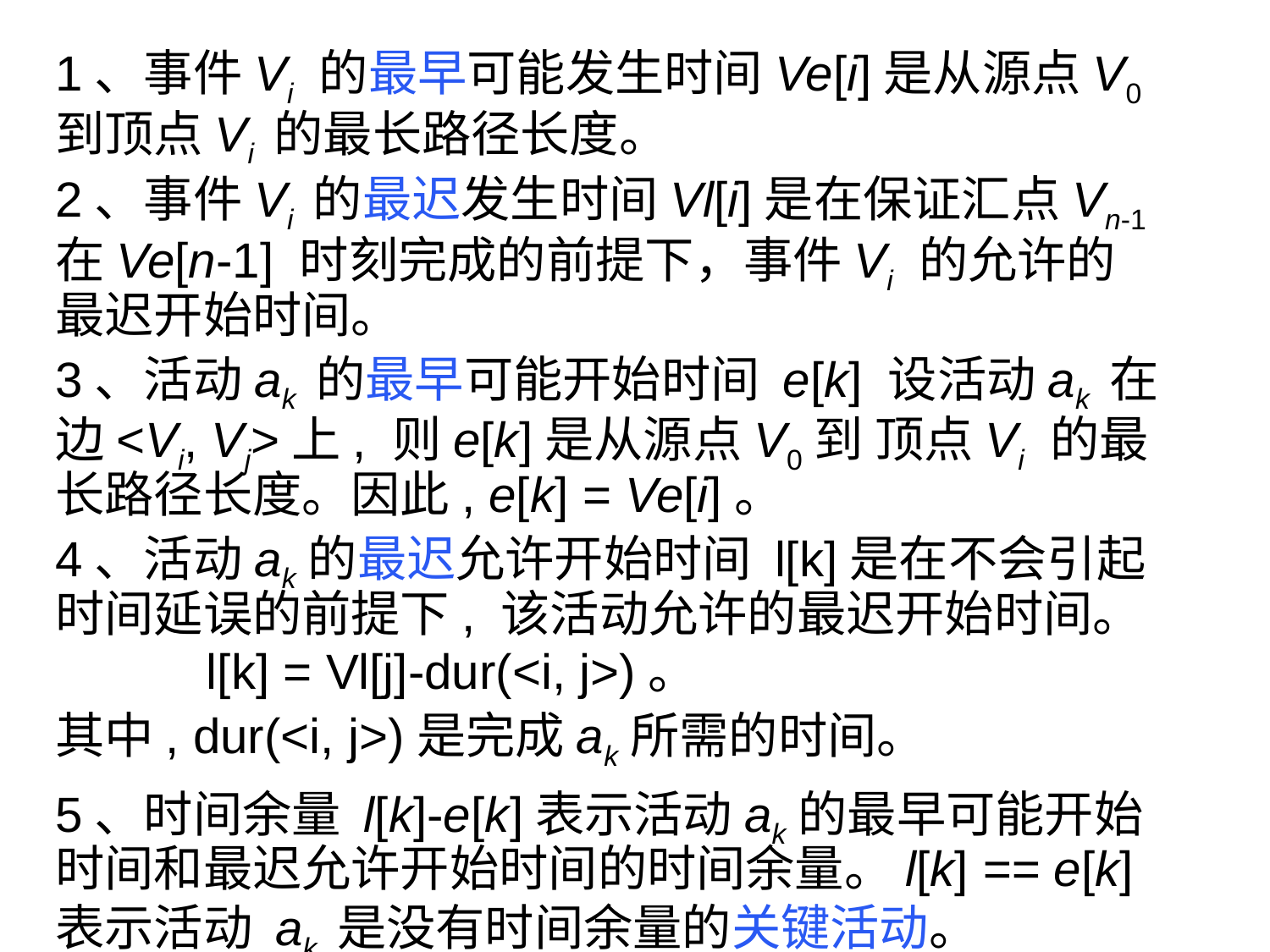

1、事件Vi 的最早可能发生时间Ve[i]是从源点V0 到顶点Vi 的最长路径长度。
2、事件Vi 的最迟发生时间Vl[i]是在保证汇点Vn-1 在Ve[n-1] 时刻完成的前提下，事件Vi 的允许的最迟开始时间。
3、活动ak 的最早可能开始时间 e[k] 设活动ak 在边<Vi, Vj>上, 则e[k]是从源点V0到 顶点Vi 的最长路径长度。因此, e[k] = Ve[i]。
4、活动ak的最迟允许开始时间 l[k]是在不会引起时间延误的前提下, 该活动允许的最迟开始时间。
           l[k] = Vl[j]-dur(<i, j>)。
其中, dur(<i, j>)是完成ak所需的时间。
5、时间余量 l[k]-e[k]表示活动ak的最早可能开始时间和最迟允许开始时间的时间余量。l[k] == e[k]表示活动 ak 是没有时间余量的关键活动。